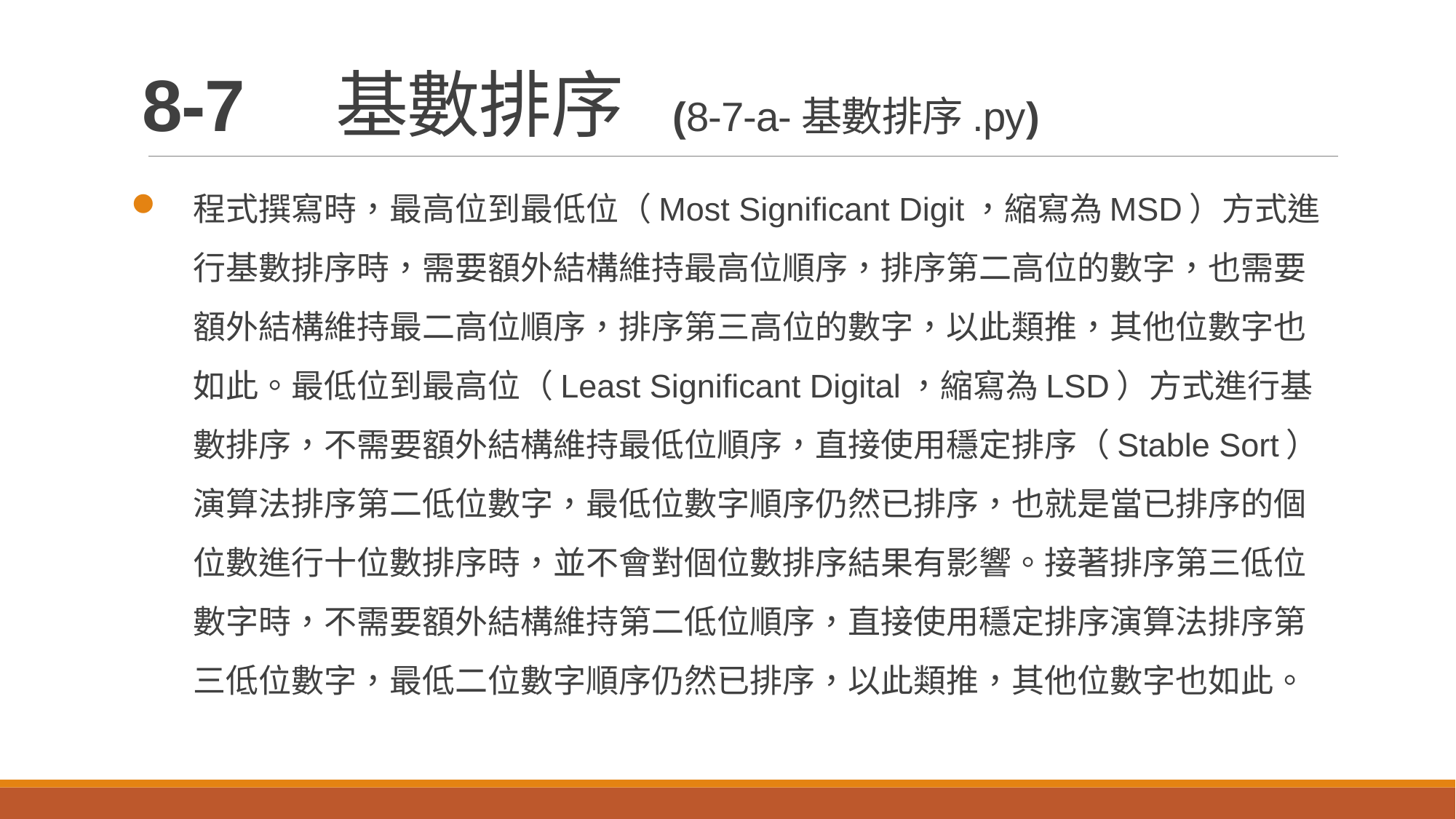

# 8-7　基數排序  (8-7-a-基數排序.py)
程式撰寫時，最高位到最低位（Most Significant Digit，縮寫為MSD）方式進行基數排序時，需要額外結構維持最高位順序，排序第二高位的數字，也需要額外結構維持最二高位順序，排序第三高位的數字，以此類推，其他位數字也如此。最低位到最高位（Least Significant Digital，縮寫為LSD）方式進行基數排序，不需要額外結構維持最低位順序，直接使用穩定排序（Stable Sort）演算法排序第二低位數字，最低位數字順序仍然已排序，也就是當已排序的個位數進行十位數排序時，並不會對個位數排序結果有影響。接著排序第三低位數字時，不需要額外結構維持第二低位順序，直接使用穩定排序演算法排序第三低位數字，最低二位數字順序仍然已排序，以此類推，其他位數字也如此。